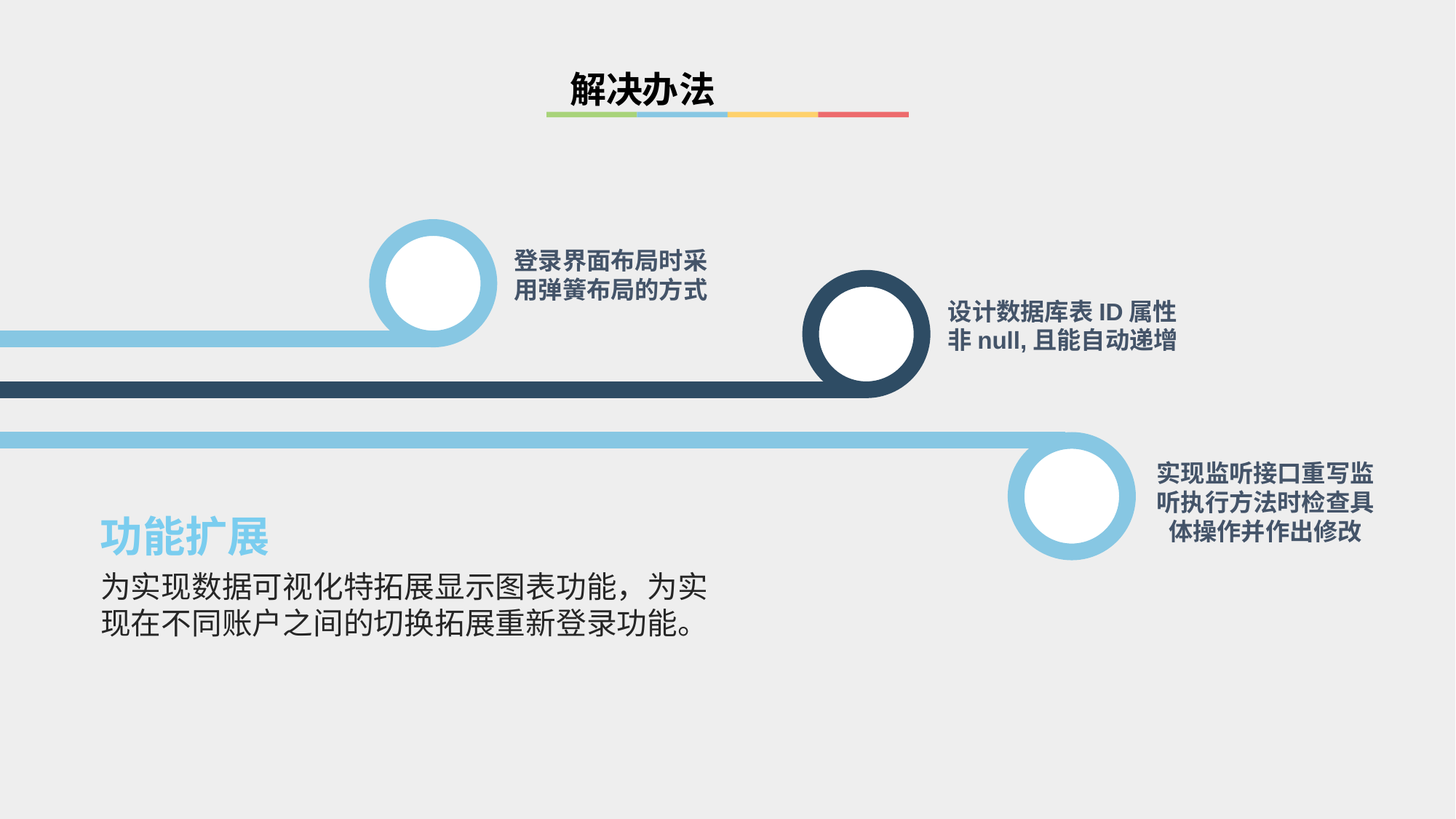

解决办法

登录界面布局时采用弹簧布局的方式

设计数据库表ID属性非null,且能自动递增

实现监听接口重写监听执行方法时检查具体操作并作出修改
功能扩展
为实现数据可视化特拓展显示图表功能，为实现在不同账户之间的切换拓展重新登录功能。